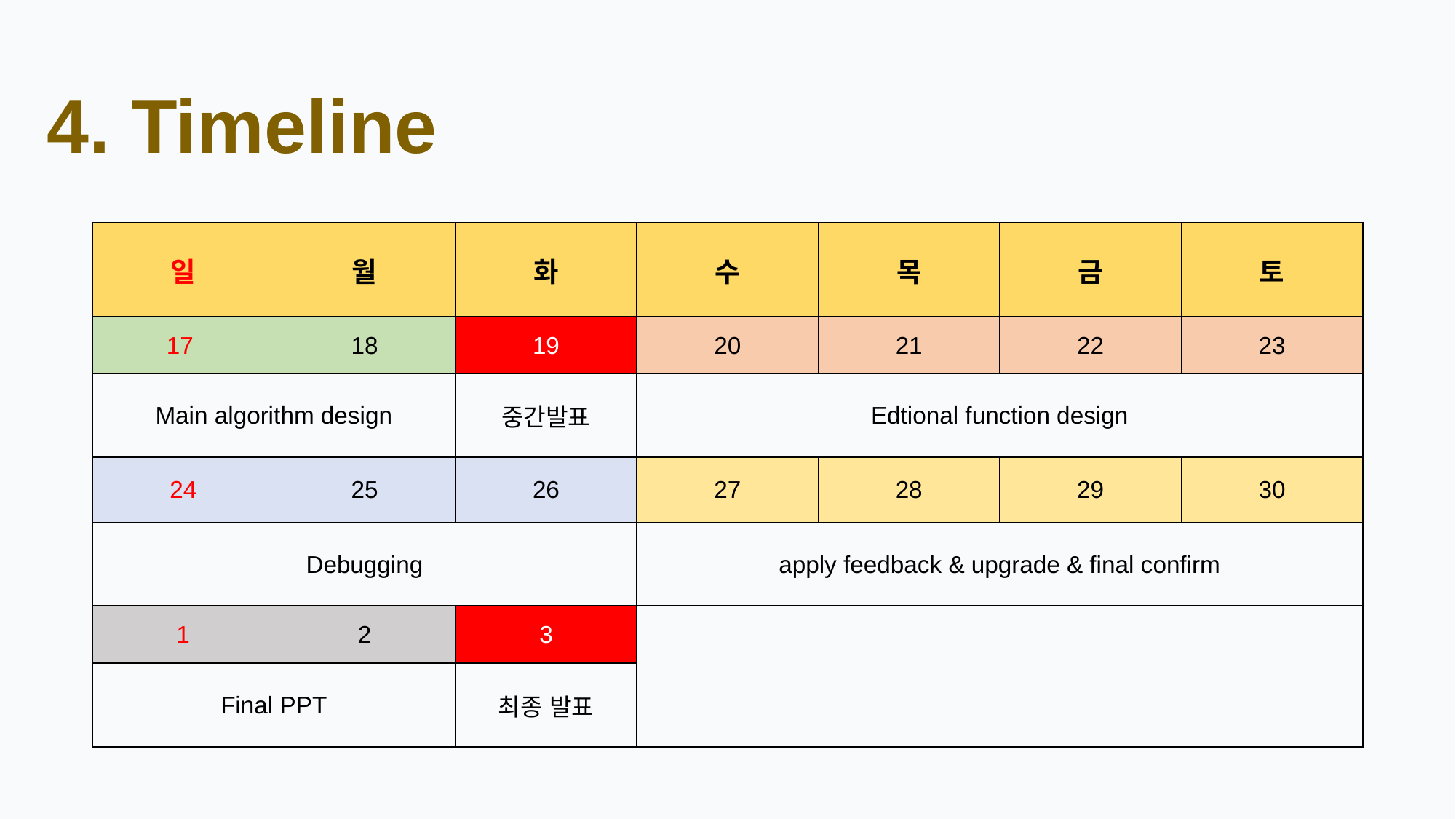

4. Timeline
| 일 | 월 | 화 | 수 | 목 | 금 | 토 |
| --- | --- | --- | --- | --- | --- | --- |
| 17 | 18 | 19 | 20 | 21 | 22 | 23 |
| Main algorithm design |  | 중간발표 | Edtional function design |  |  |  |
| 24 | 25 | 26 | 27 | 28 | 29 | 30 |
| Debugging |  |  | apply feedback & upgrade & final confirm |  |  |  |
| 1 | 2 | 3 |  |  |  |  |
| Final PPT |  | 최종 발표 |  |  |  |  |